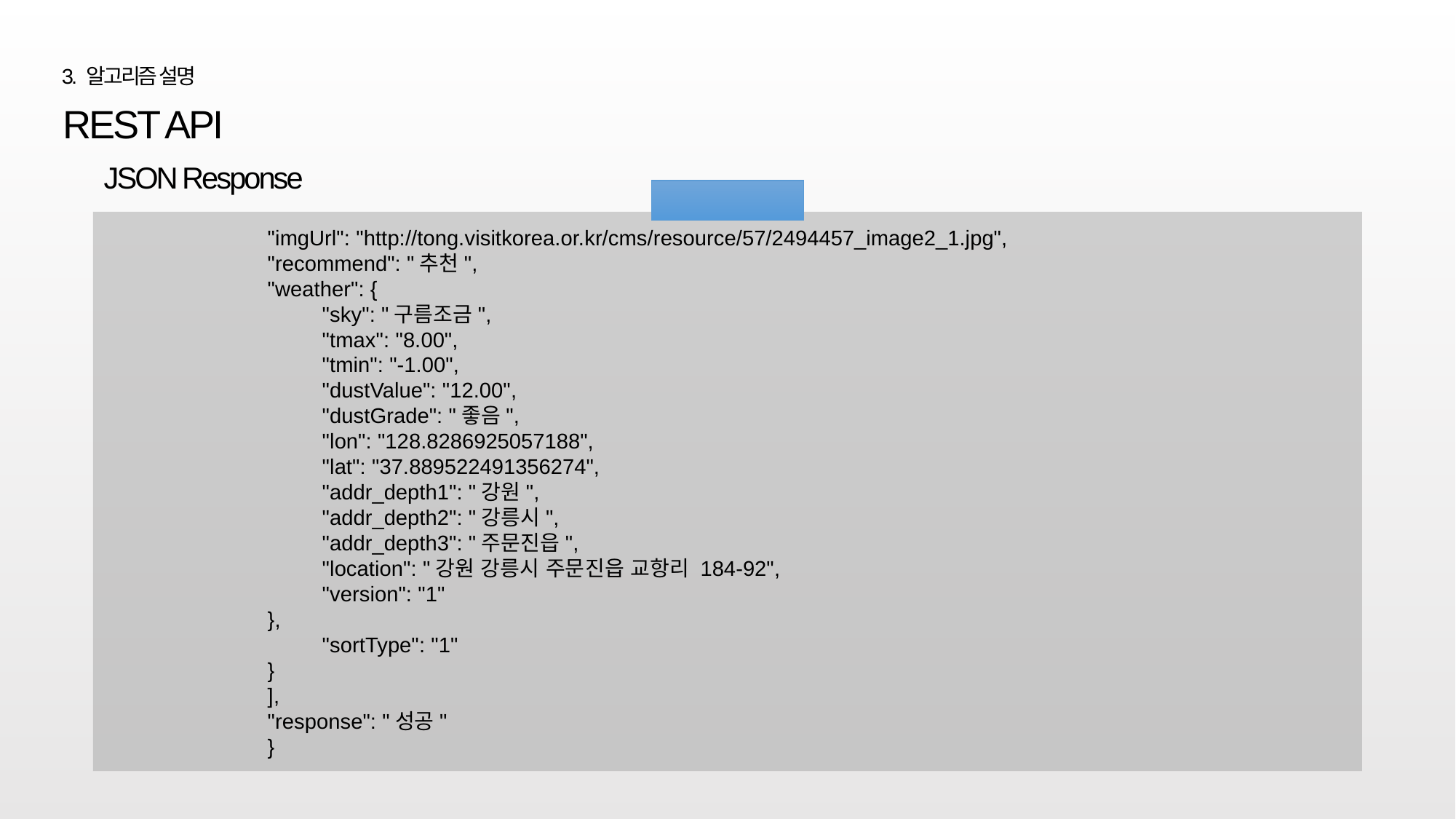

3. 알고리즘 설명
REST API
JSON Response
"imgUrl": "http://tong.visitkorea.or.kr/cms/resource/57/2494457_image2_1.jpg",
"recommend": "추천",
"weather": {
"sky": "구름조금",
"tmax": "8.00",
"tmin": "-1.00",
"dustValue": "12.00",
"dustGrade": "좋음",
"lon": "128.8286925057188",
"lat": "37.889522491356274",
"addr_depth1": "강원",
"addr_depth2": "강릉시",
"addr_depth3": "주문진읍",
"location": "강원 강릉시 주문진읍 교항리 184-92",
"version": "1"
},
"sortType": "1"
}
],
"response": "성공"
}
축제 지역 정보